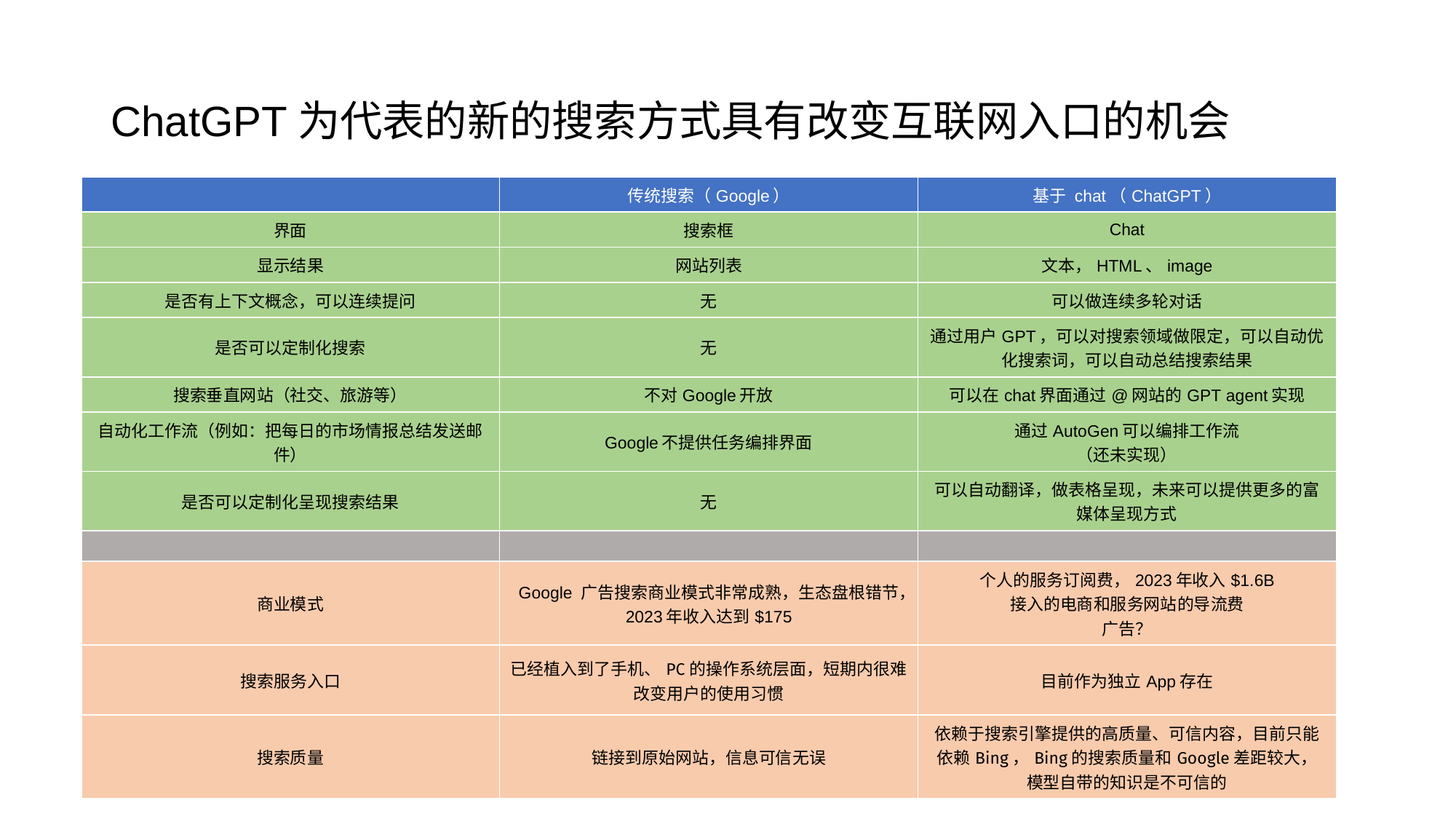

# ChatGPT为代表的新的搜索方式具有改变互联网入口的机会
|  | 传统搜索（Google） | 基于 chat（ChatGPT） |
| --- | --- | --- |
| 界面 | 搜索框 | Chat |
| 显示结果 | 网站列表 | 文本，HTML、image |
| 是否有上下文概念，可以连续提问 | 无 | 可以做连续多轮对话 |
| 是否可以定制化搜索 | 无 | 通过用户GPT，可以对搜索领域做限定，可以自动优化搜索词，可以自动总结搜索结果 |
| 搜索垂直网站（社交、旅游等） | 不对Google开放 | 可以在chat界面通过@网站的GPT agent实现 |
| 自动化工作流（例如：把每日的市场情报总结发送邮件） | Google不提供任务编排界面 | 通过AutoGen可以编排工作流 （还未实现） |
| 是否可以定制化呈现搜索结果 | 无 | 可以自动翻译，做表格呈现，未来可以提供更多的富媒体呈现方式 |
|  |  |  |
| 商业模式 | Google 广告搜索商业模式非常成熟，生态盘根错节，2023年收入达到$175 | 个人的服务订阅费，2023年收入$1.6B 接入的电商和服务网站的导流费 广告？ |
| 搜索服务入口 | 已经植入到了手机、PC的操作系统层面，短期内很难改变用户的使用习惯 | 目前作为独立App存在 |
| 搜索质量 | 链接到原始网站，信息可信无误 | 依赖于搜索引擎提供的高质量、可信内容，目前只能依赖Bing，Bing的搜索质量和Google差距较大，模型自带的知识是不可信的 |